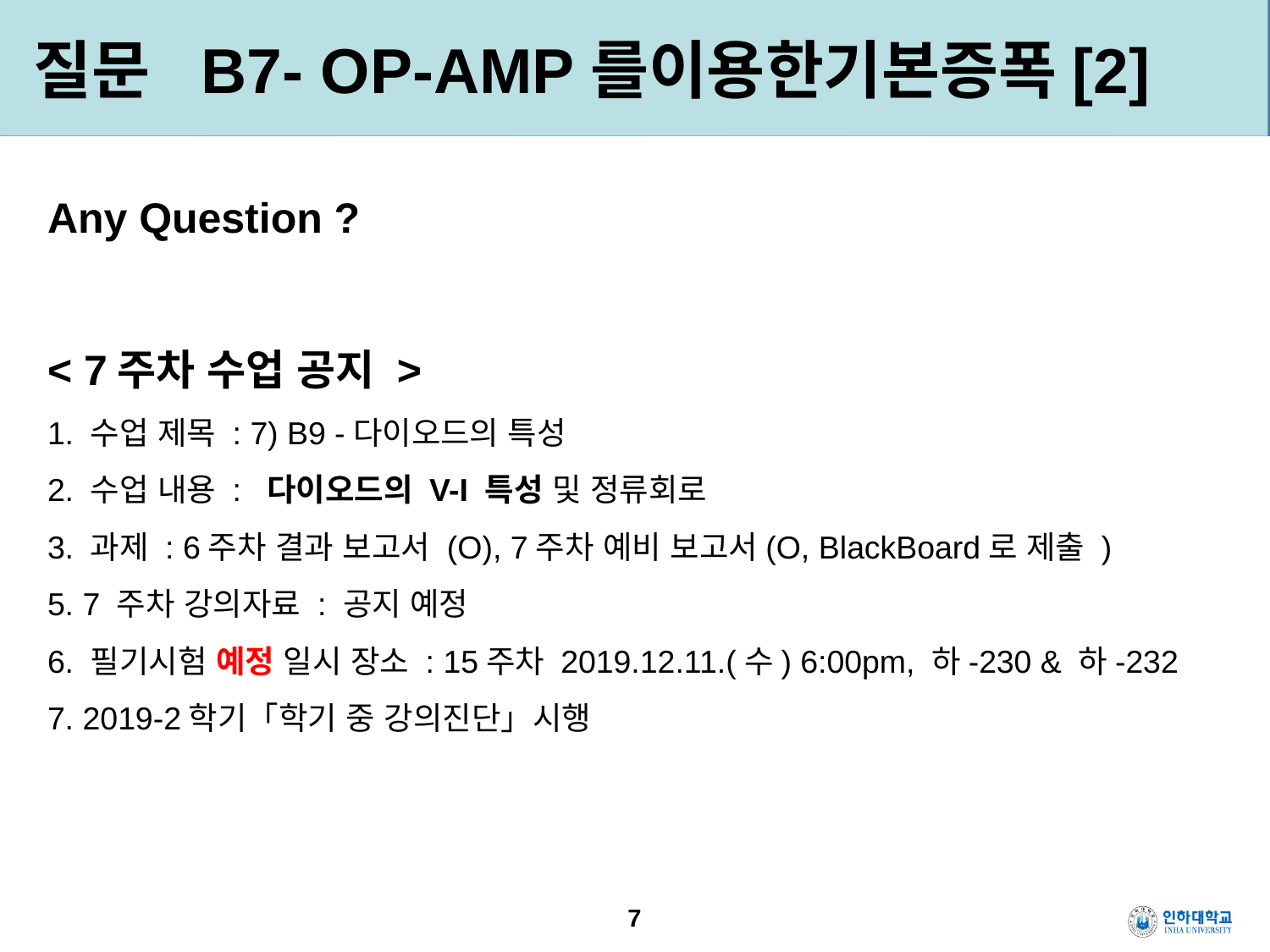

질문  B7- OP-AMP를이용한기본증폭[2]
Any Question ?

< 7주차 수업 공지 >
1. 수업 제목 : 7) B9 -다이오드의 특성
2. 수업 내용 :  다이오드의 V-I 특성 및 정류회로
3. 과제 : 6주차 결과 보고서 (O), 7주차 예비 보고서(O, BlackBoard로 제출 )
5. 7 주차 강의자료 : 공지 예정
6. 필기시험 예정 일시 장소 : 15주차 2019.12.11.(수) 6:00pm, 하-230 & 하-232
7. 2019-2학기「학기 중 강의진단」시행
7